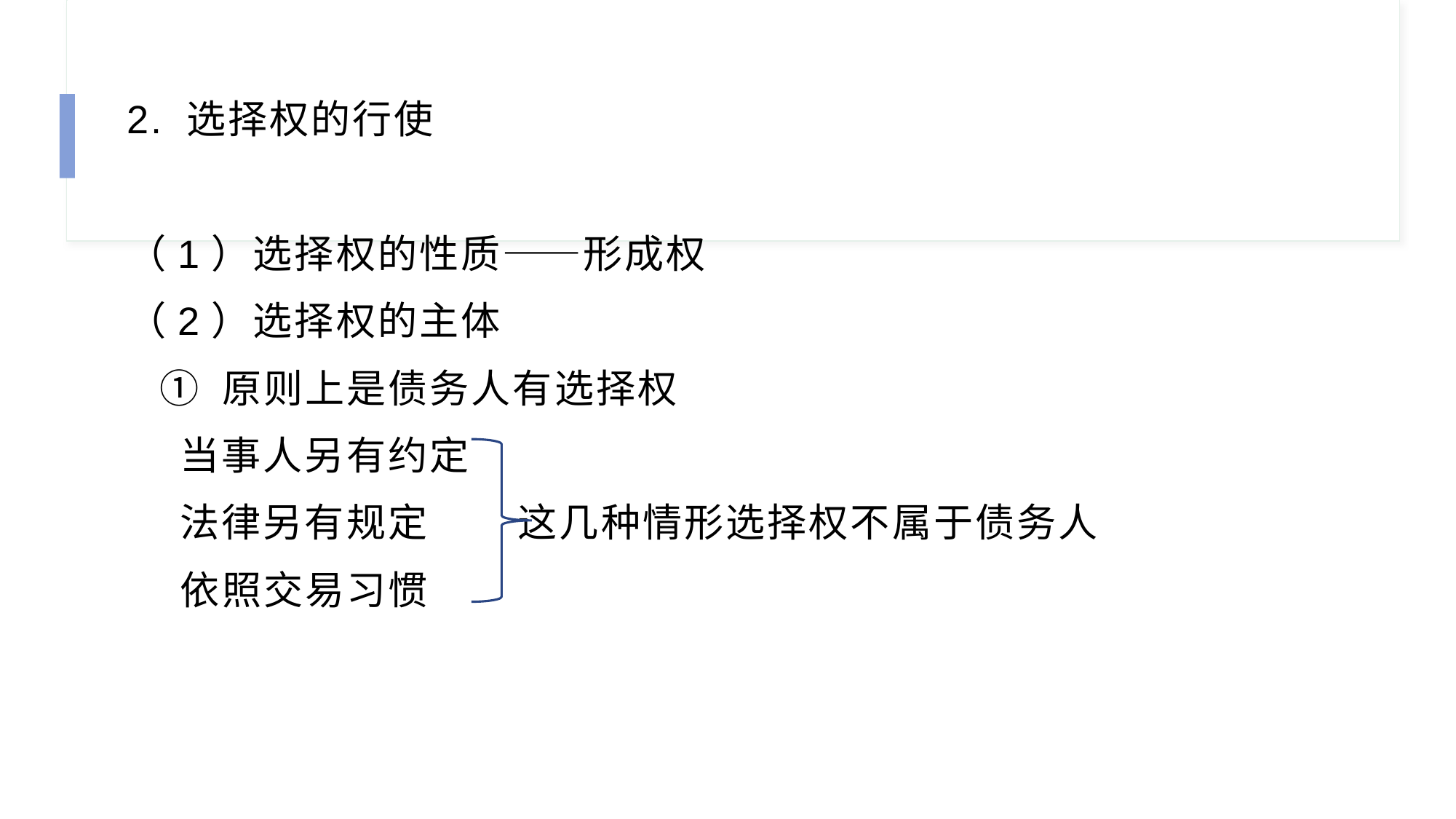

2. 选择权的行使

（1）选择权的性质——形成权
（2）选择权的主体
   ① 原则上是债务人有选择权
    当事人另有约定
    法律另有规定        这几种情形选择权不属于债务人
    依照交易习惯